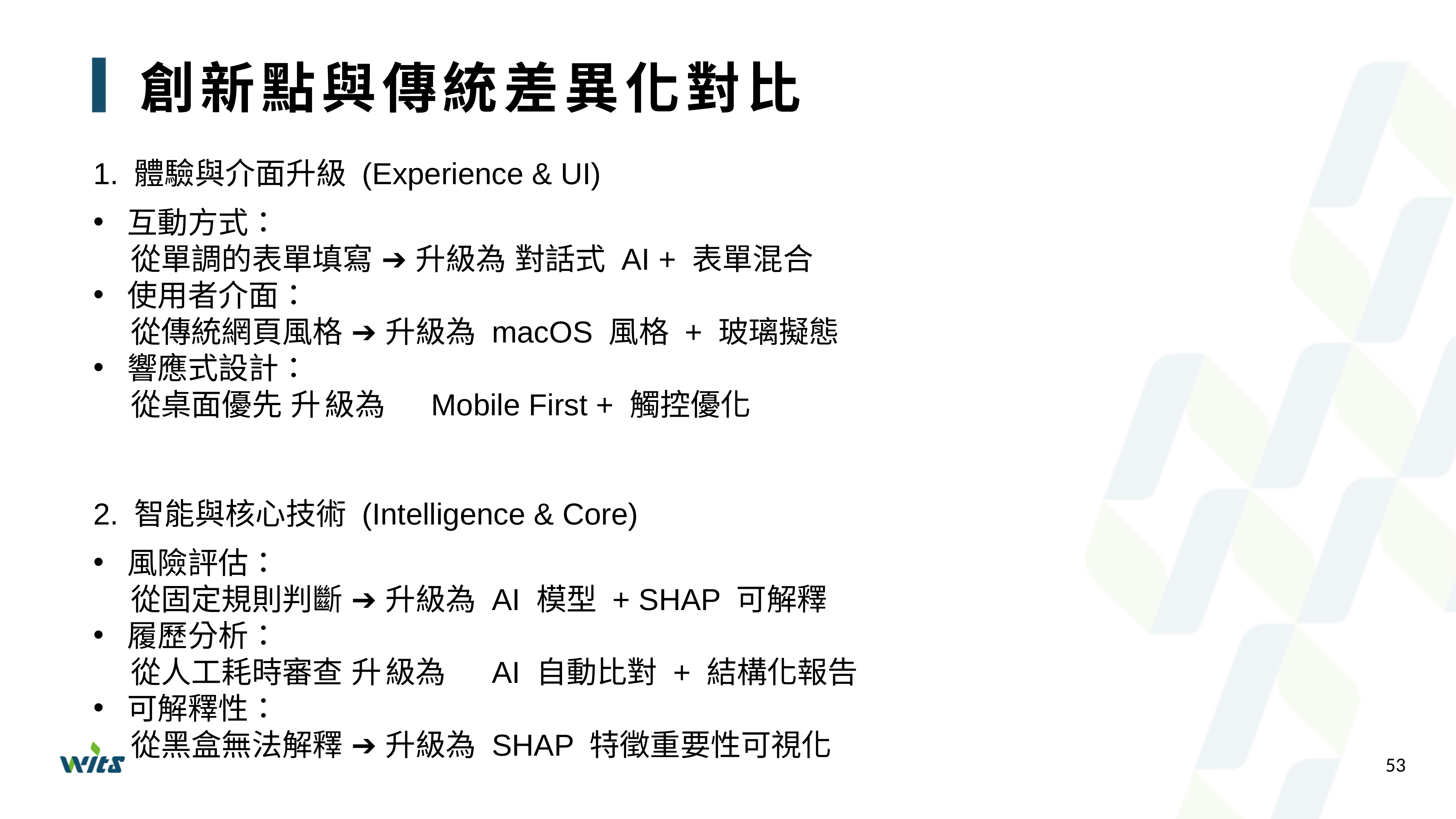

# 創新點與傳統差異化對比
1. 體驗與介面升級 (Experience & UI)

互動方式：
 從單調的表單填寫 ➔ 升級為 對話式 AI + 表單混合
使用者介面：
 從傳統網頁風格 ➔ 升級為 macOS 風格 + 玻璃擬態
響應式設計：
 從桌面優先 ➔ 升級為 Mobile First + 觸控優化

2. 智能與核心技術 (Intelligence & Core)

風險評估：
 從固定規則判斷 ➔ 升級為 AI 模型 + SHAP 可解釋
履歷分析：
 從人工耗時審查 ➔ 升級為 AI 自動比對 + 結構化報告
可解釋性：
 從黑盒無法解釋 ➔ 升級為 SHAP 特徵重要性可視化